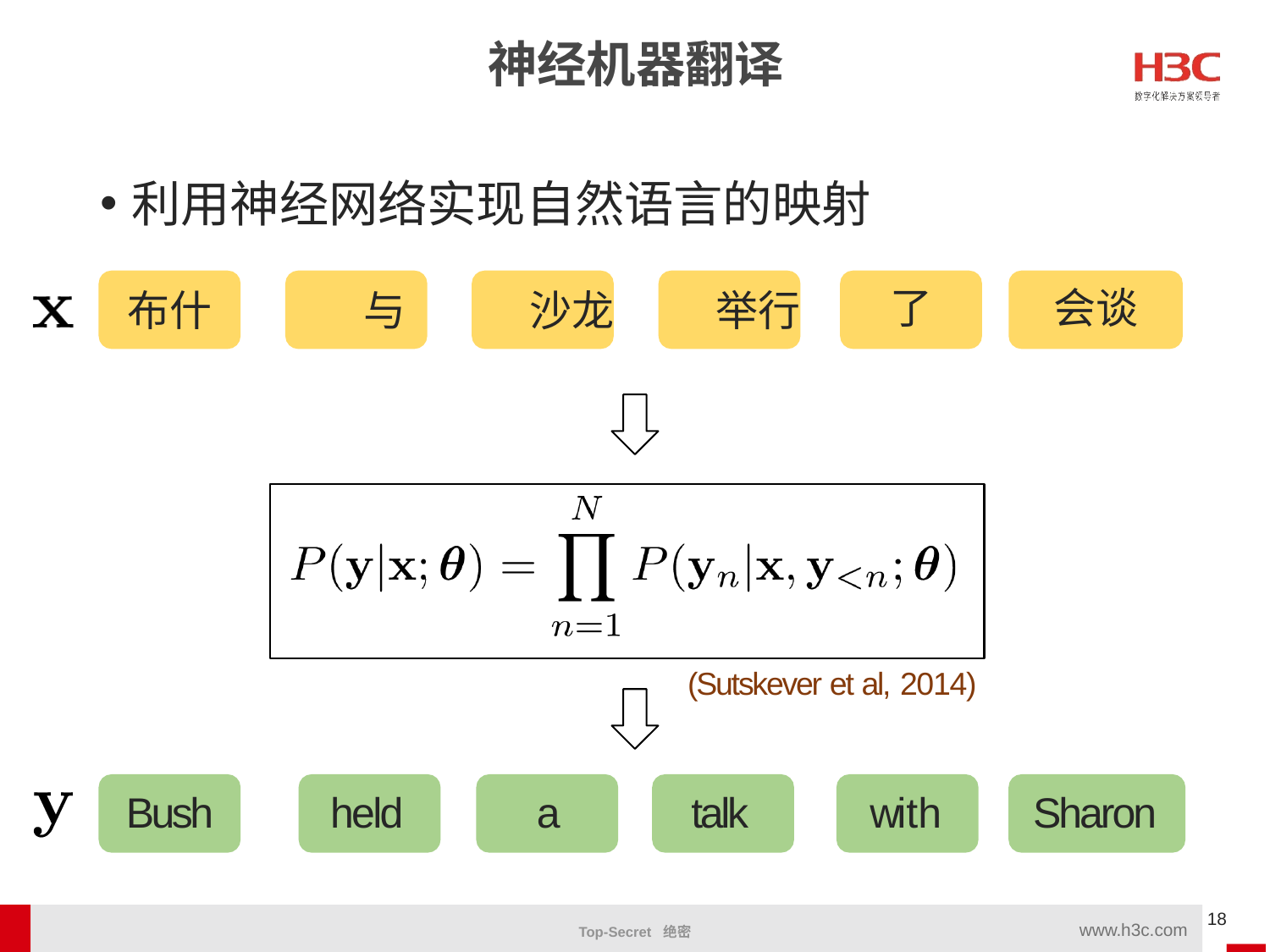

神经机器翻译
利用神经网络实现自然语言的映射

布什	与	沙龙	举行

了
会谈

(Sutskever et al, 2014)

Bush
held
a
talk
with
Sharon